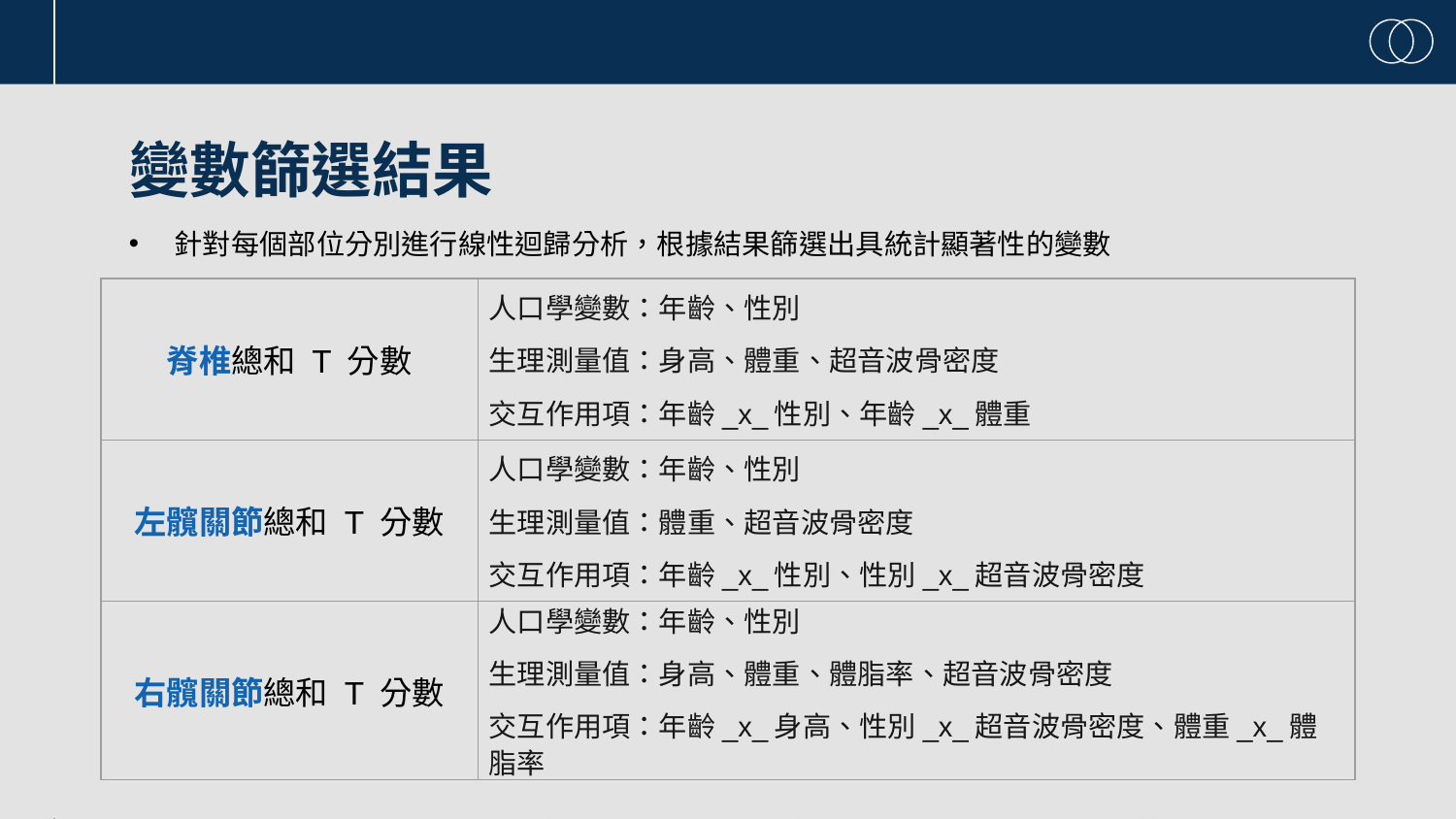

# 變數篩選結果
針對每個部位分別進行線性迴歸分析，根據結果篩選出具統計顯著性的變數
| 脊椎總和 T 分數 | 人口學變數：年齡、性別 生理測量值：身高、體重、超音波骨密度 交互作用項：年齡\_x\_性別、年齡\_x\_體重 |
| --- | --- |
| 左髖關節總和 T 分數 | 人口學變數：年齡、性別 生理測量值：體重、超音波骨密度 交互作用項：年齡\_x\_性別、性別\_x\_超音波骨密度 |
| 右髖關節總和 T 分數 | 人口學變數：年齡、性別 生理測量值：身高、體重、體脂率、超音波骨密度 交互作用項：年齡\_x\_身高、性別\_x\_超音波骨密度、體重\_x\_體脂率 |